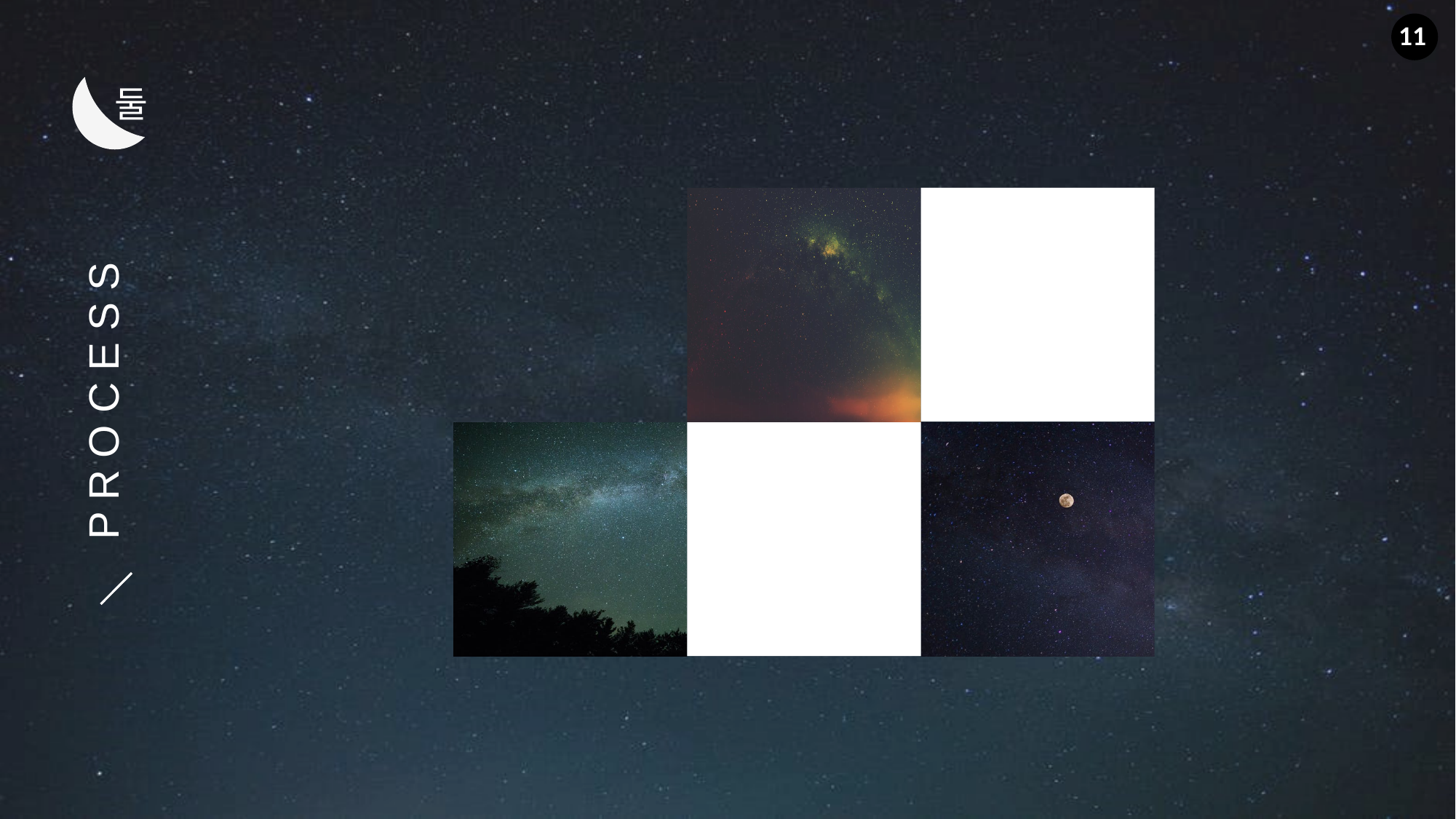

11

둘

P R O C E S S